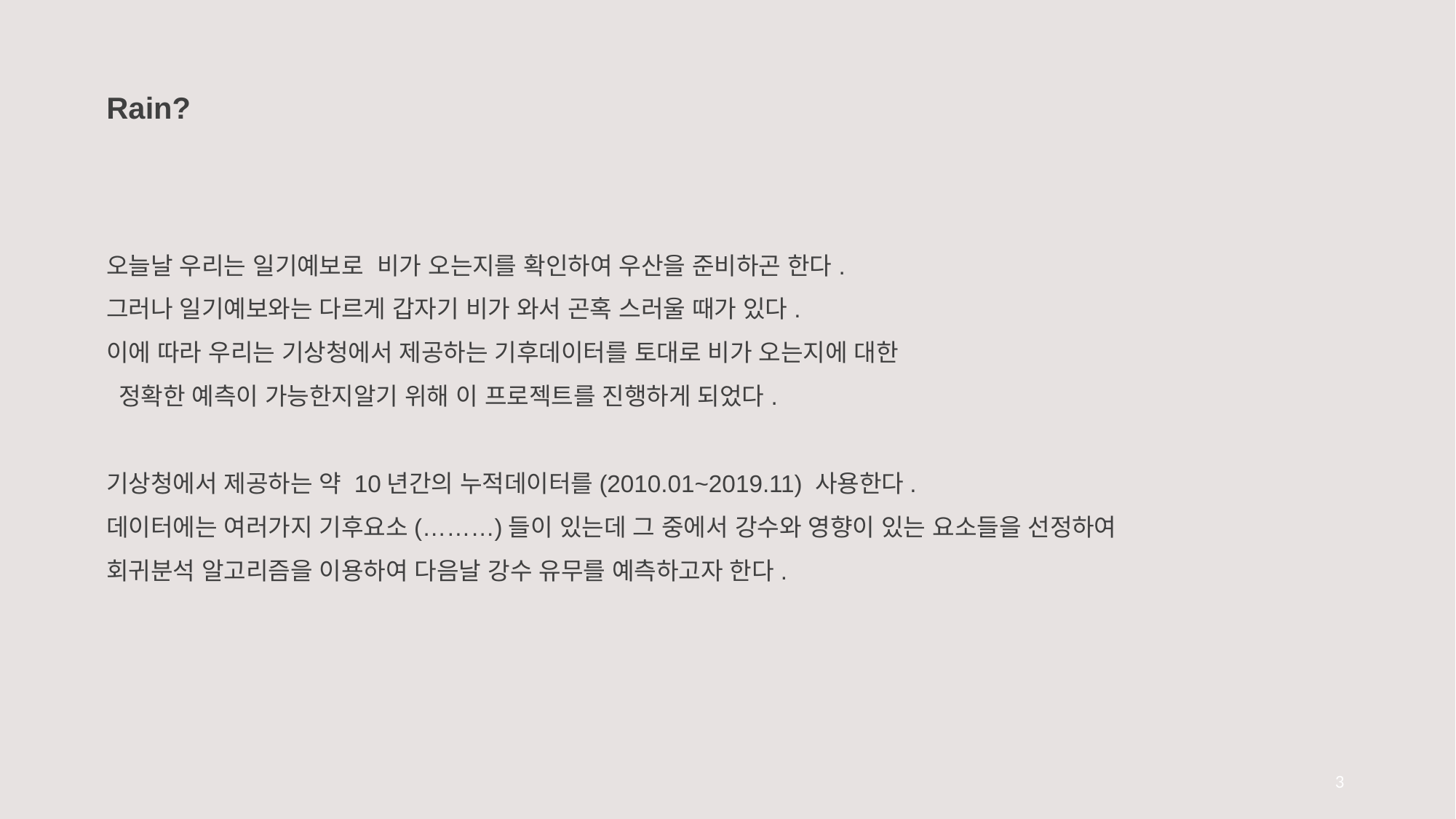

Rain?
오늘날 우리는 일기예보로  비가 오는지를 확인하여 우산을 준비하곤 한다.
그러나 일기예보와는 다르게 갑자기 비가 와서 곤혹 스러울 때가 있다.
이에 따라 우리는 기상청에서 제공하는 기후데이터를 토대로 비가 오는지에 대한
 정확한 예측이 가능한지알기 위해 이 프로젝트를 진행하게 되었다.

기상청에서 제공하는 약 10년간의 누적데이터를(2010.01~2019.11) 사용한다.
데이터에는 여러가지 기후요소(………)들이 있는데 그 중에서 강수와 영향이 있는 요소들을 선정하여
회귀분석 알고리즘을 이용하여 다음날 강수 유무를 예측하고자 한다.

3